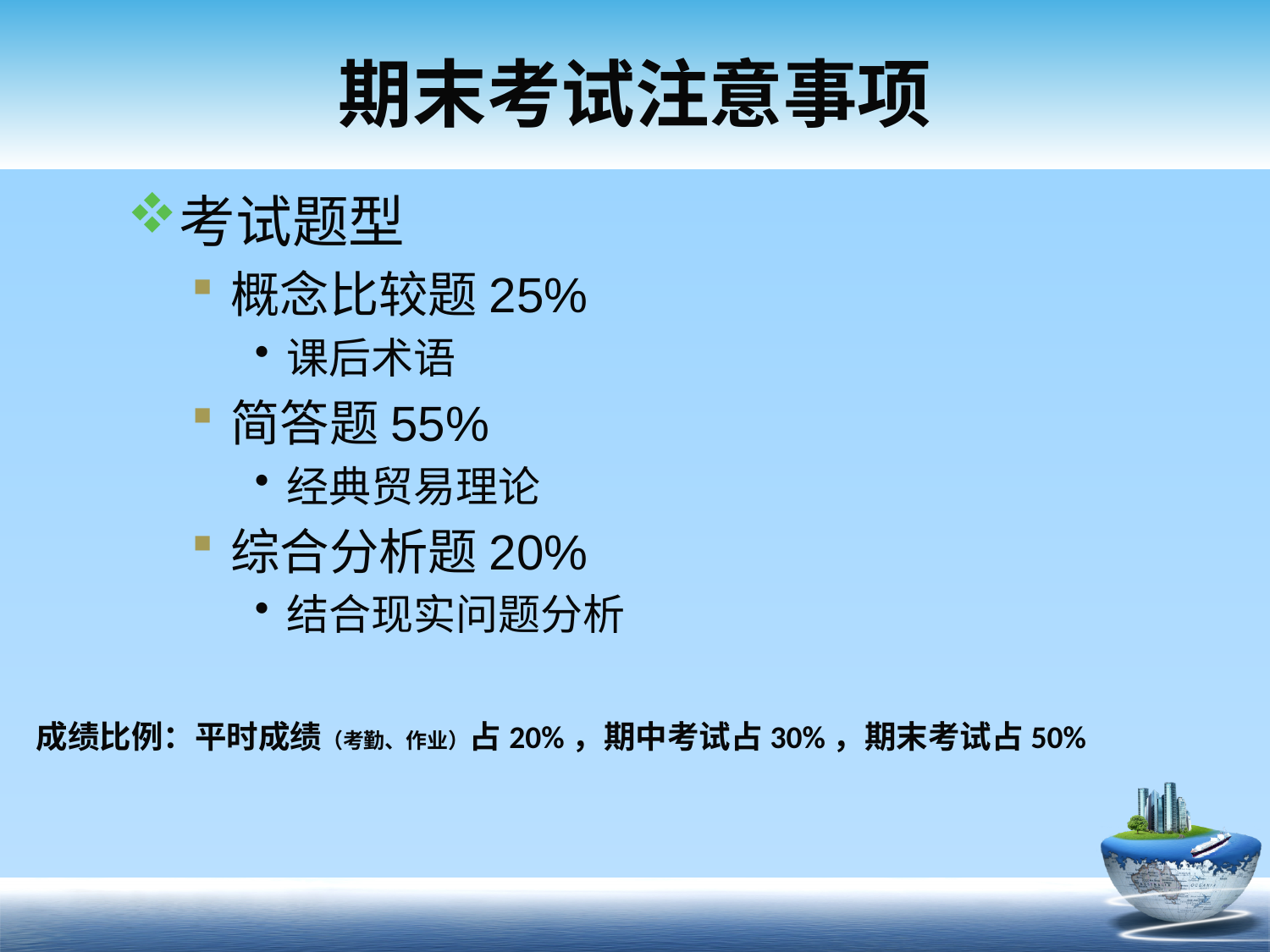

# 期末考试注意事项
考试题型
概念比较题25%
课后术语
简答题55%
经典贸易理论
综合分析题20%
结合现实问题分析

成绩比例：平时成绩（考勤、作业）占20%，期中考试占30%，期末考试占50%